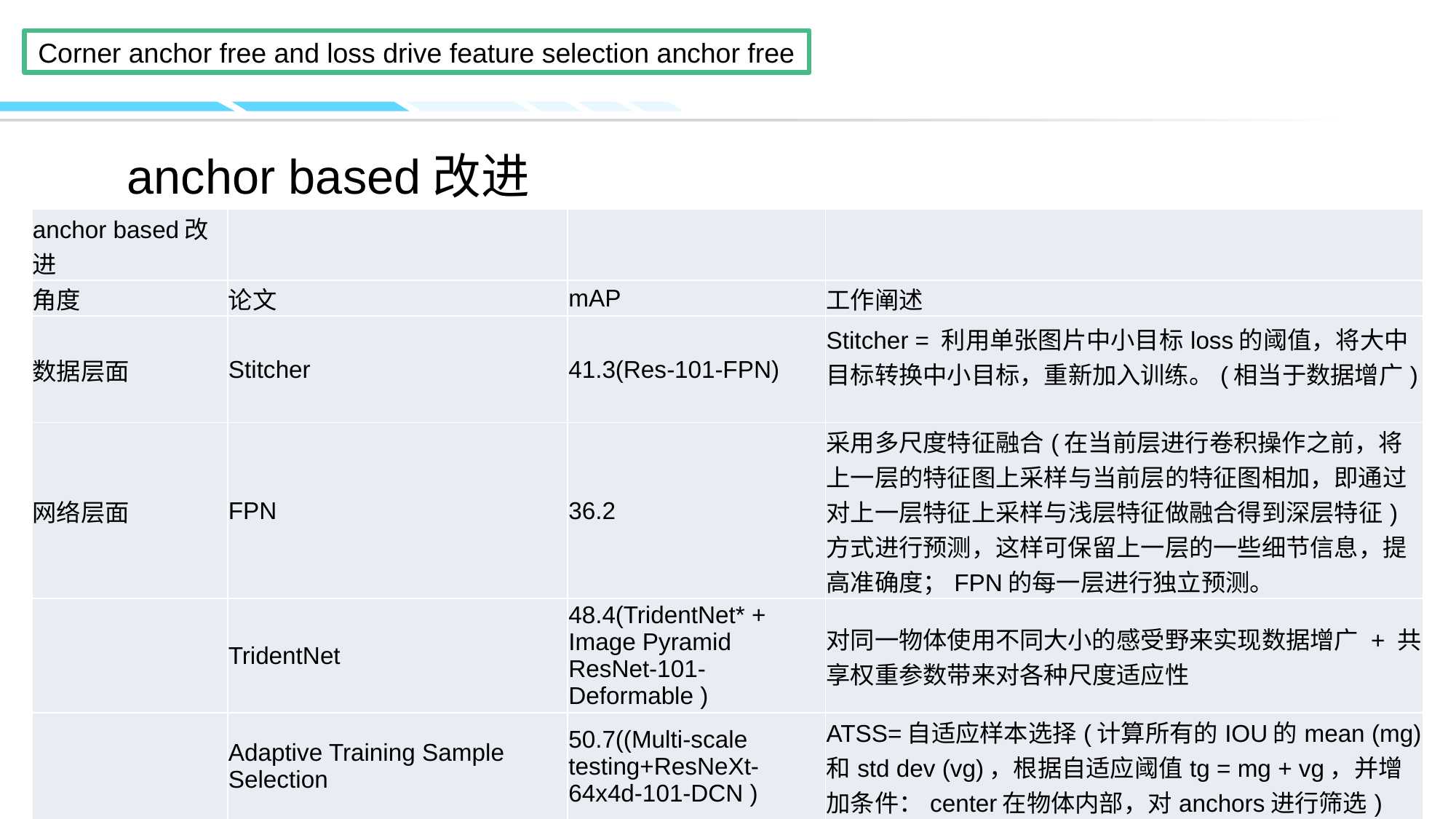

# anchor based改进
| anchor based改进 |  |  |  |
| --- | --- | --- | --- |
| 角度 | 论文 | mAP | 工作阐述 |
| 数据层面 | Stitcher | 41.3(Res-101-FPN) | Stitcher = 利用单张图片中小目标loss的阈值，将大中目标转换中小目标，重新加入训练。(相当于数据增广) |
| 网络层面 | FPN | 36.2 | 采用多尺度特征融合(在当前层进行卷积操作之前，将上一层的特征图上采样与当前层的特征图相加，即通过对上一层特征上采样与浅层特征做融合得到深层特征)方式进行预测，这样可保留上一层的一些细节信息，提高准确度；FPN的每一层进行独立预测。 |
|  | TridentNet | 48.4(TridentNet\* + Image Pyramid ResNet-101-Deformable ) | 对同一物体使用不同大小的感受野来实现数据增广 + 共享权重参数带来对各种尺度适应性 |
|  | Adaptive Training Sample Selection | 50.7((Multi-scale testing+ResNeXt-64x4d-101-DCN ) | ATSS=自适应样本选择(计算所有的IOU的mean (mg)和std dev (vg)，根据自适应阈值tg = mg + vg，并增加条件：center在物体内部，对anchors进行筛选) |